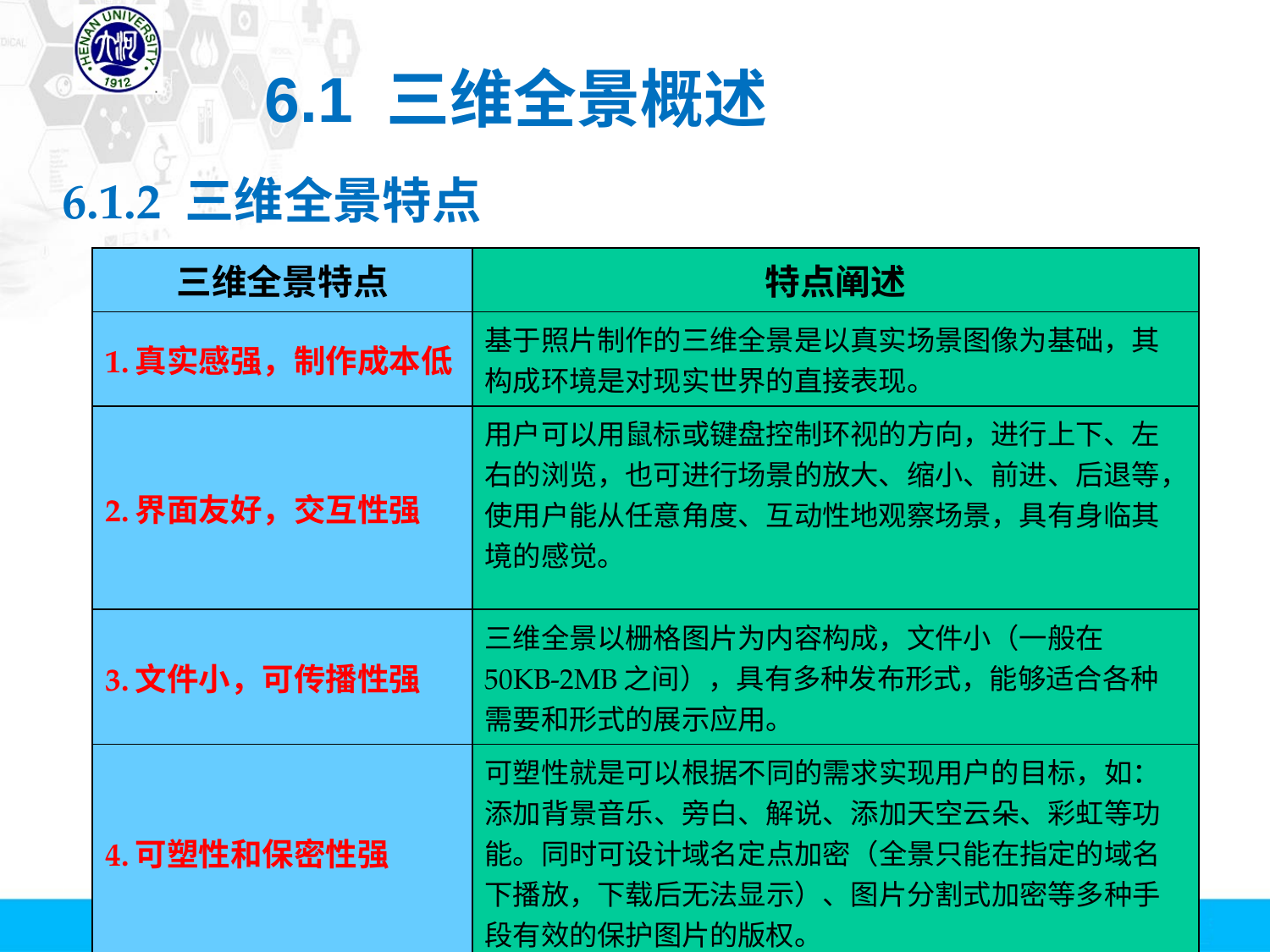

# 6.1 三维全景概述
6.1.2 三维全景特点
| 三维全景特点 | 特点阐述 |
| --- | --- |
| 1.真实感强，制作成本低 | 基于照片制作的三维全景是以真实场景图像为基础，其构成环境是对现实世界的直接表现。 |
| 2.界面友好，交互性强 | 用户可以用鼠标或键盘控制环视的方向，进行上下、左右的浏览，也可进行场景的放大、缩小、前进、后退等，使用户能从任意角度、互动性地观察场景，具有身临其境的感觉。 |
| 3.文件小，可传播性强 | 三维全景以栅格图片为内容构成，文件小（一般在50KB-2MB之间），具有多种发布形式，能够适合各种需要和形式的展示应用。 |
| 4.可塑性和保密性强 | 可塑性就是可以根据不同的需求实现用户的目标，如：添加背景音乐、旁白、解说、添加天空云朵、彩虹等功能。同时可设计域名定点加密（全景只能在指定的域名下播放，下载后无法显示）、图片分割式加密等多种手段有效的保护图片的版权。 |